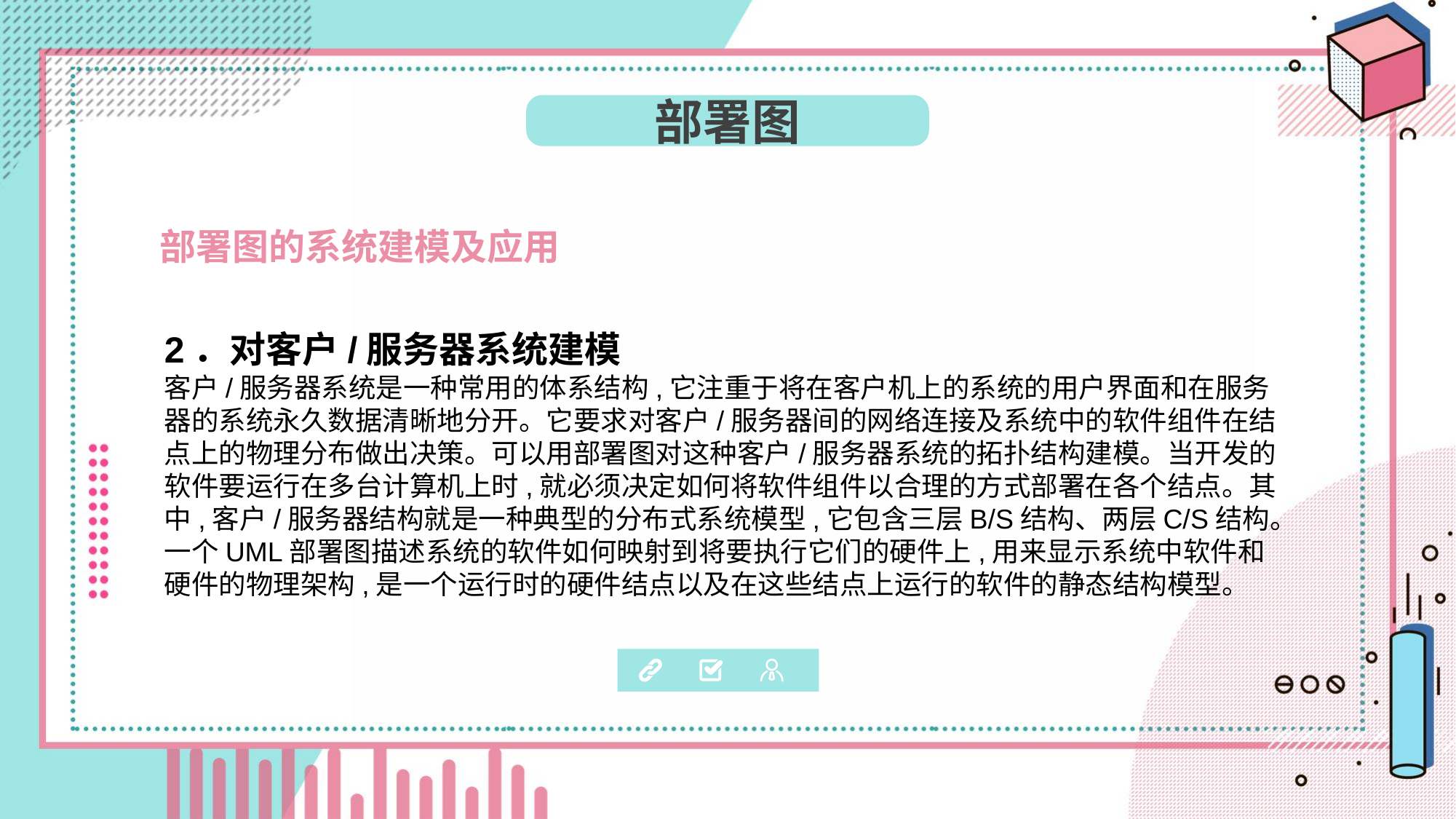

部署图
部署图的系统建模及应用
2．对客户/服务器系统建模
客户/服务器系统是一种常用的体系结构,它注重于将在客户机上的系统的用户界面和在服务器的系统永久数据清晰地分开。它要求对客户/服务器间的网络连接及系统中的软件组件在结点上的物理分布做出决策。可以用部署图对这种客户/服务器系统的拓扑结构建模。当开发的软件要运行在多台计算机上时,就必须决定如何将软件组件以合理的方式部署在各个结点。其中,客户/服务器结构就是一种典型的分布式系统模型,它包含三层B/S结构、两层C/S结构。
一个UML部署图描述系统的软件如何映射到将要执行它们的硬件上,用来显示系统中软件和硬件的物理架构,是一个运行时的硬件结点以及在这些结点上运行的软件的静态结构模型。